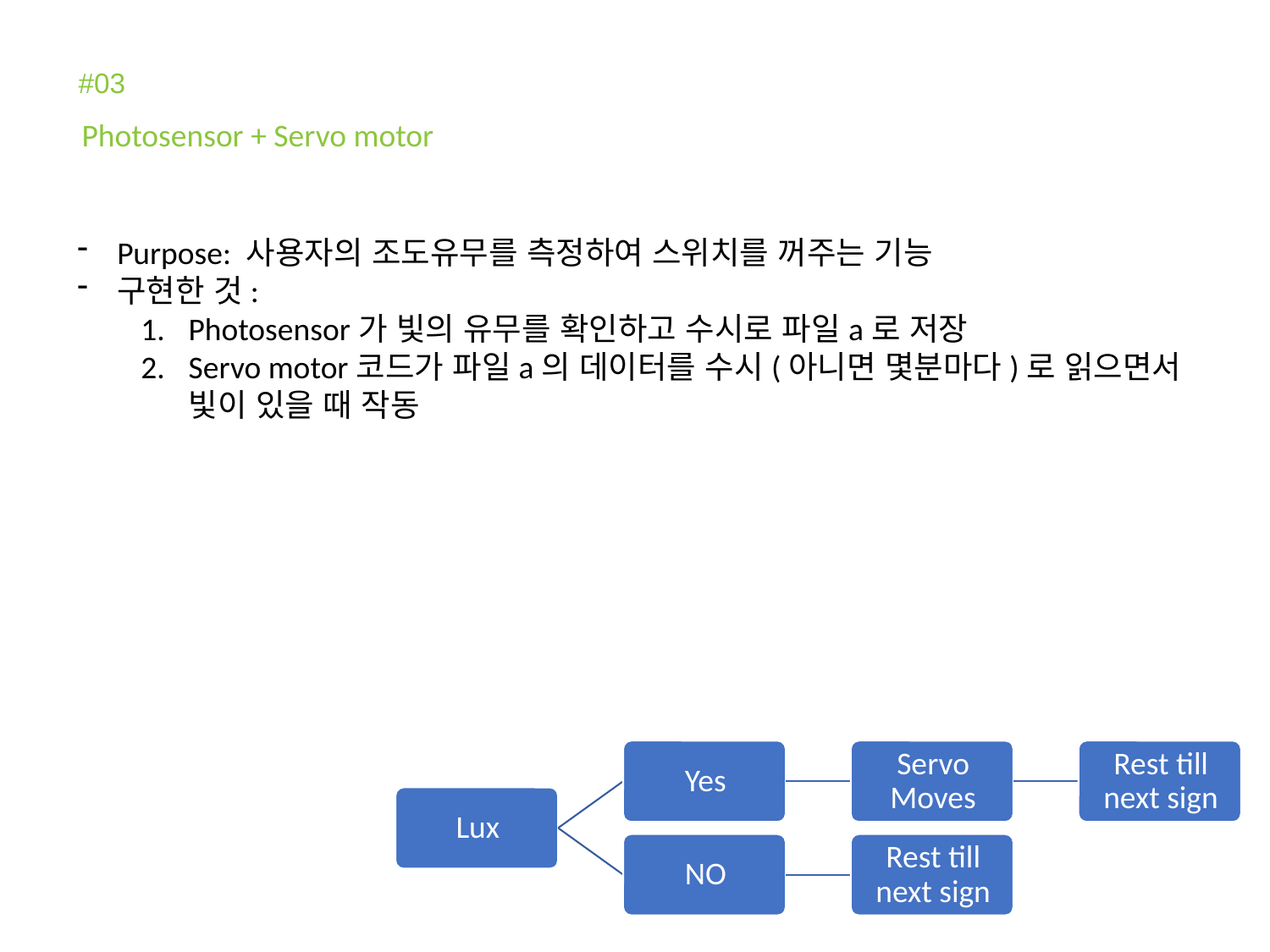

#03
Photosensor + Servo motor
Purpose: 사용자의 조도유무를 측정하여 스위치를 꺼주는 기능
구현한 것:
Photosensor가 빛의 유무를 확인하고 수시로 파일a로 저장
Servo motor코드가 파일a의 데이터를 수시(아니면 몇분마다)로 읽으면서 빛이 있을 때 작동

Lux

Yes

Servo Moves

Rest till next sign

NO

Rest till next sign